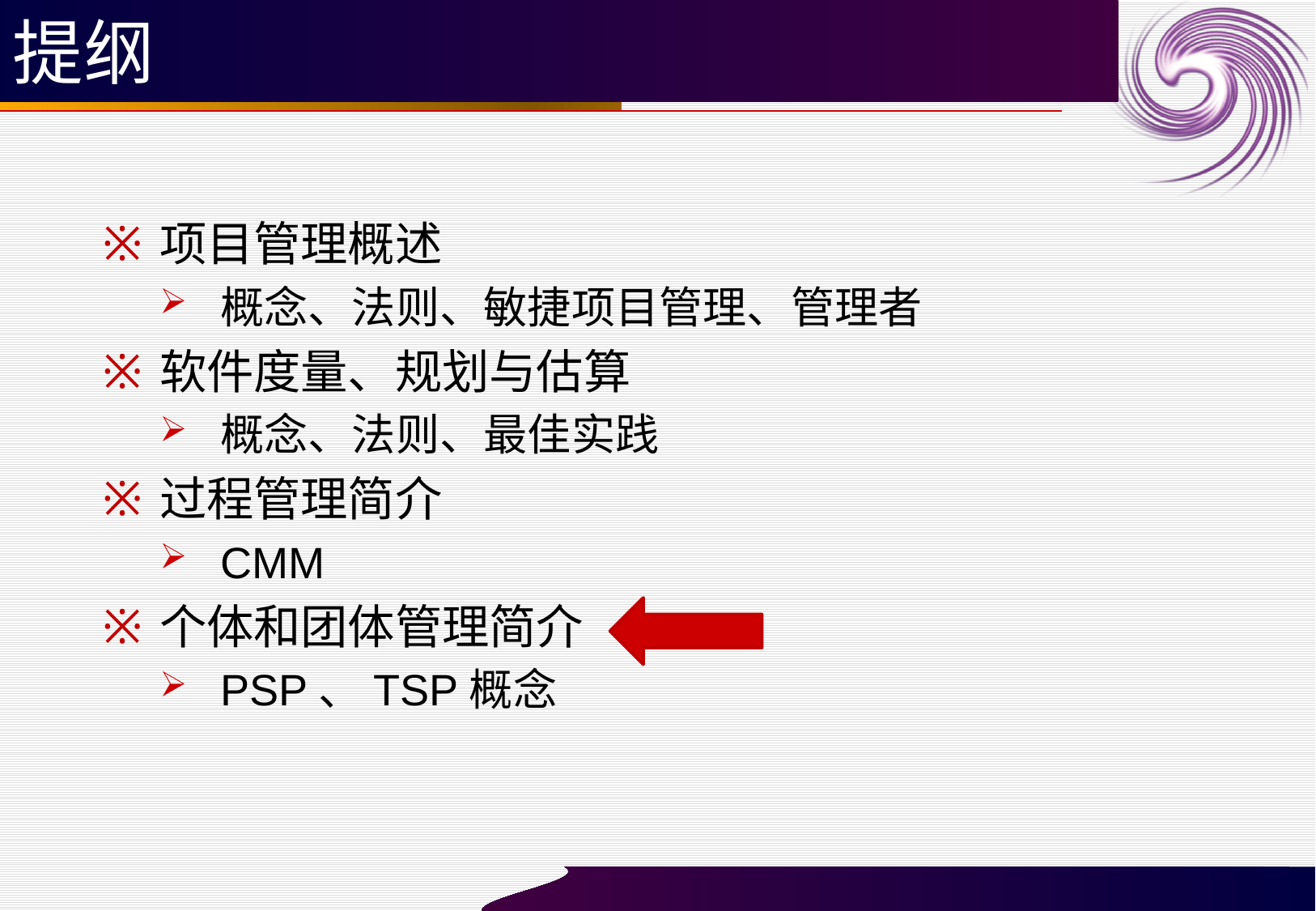

# 提纲
项目管理概述
概念、法则、敏捷项目管理、管理者
软件度量、规划与估算
概念、法则、最佳实践
过程管理简介
CMM
个体和团体管理简介
PSP、TSP概念